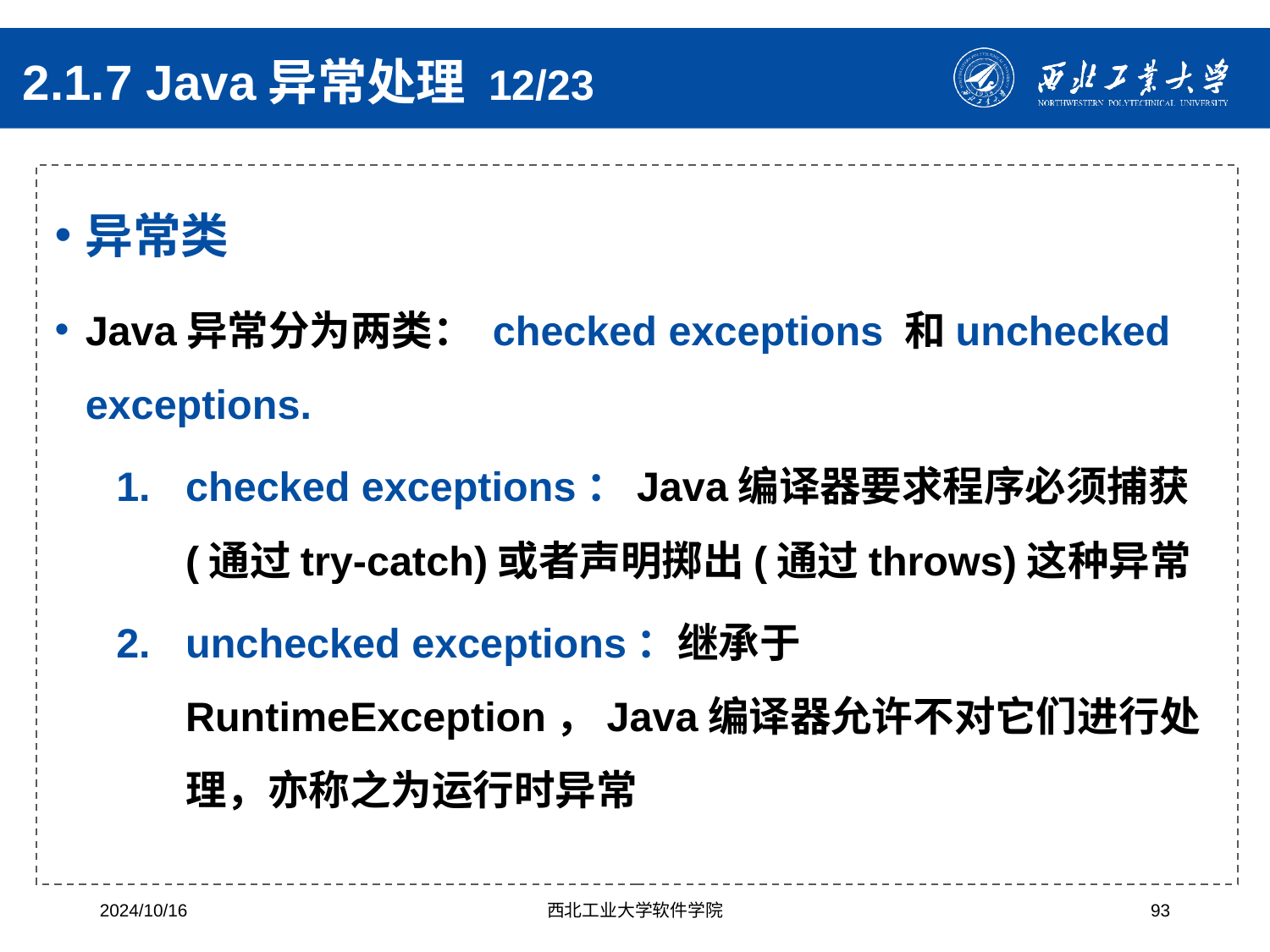

# 2.1.7 Java异常处理 12/23
异常类
Java异常分为两类： checked exceptions 和unchecked exceptions.
checked exceptions：Java编译器要求程序必须捕获(通过try-catch)或者声明掷出(通过throws)这种异常
unchecked exceptions：继承于RuntimeException，Java编译器允许不对它们进行处理，亦称之为运行时异常

2024/10/16
西北工业大学软件学院
93